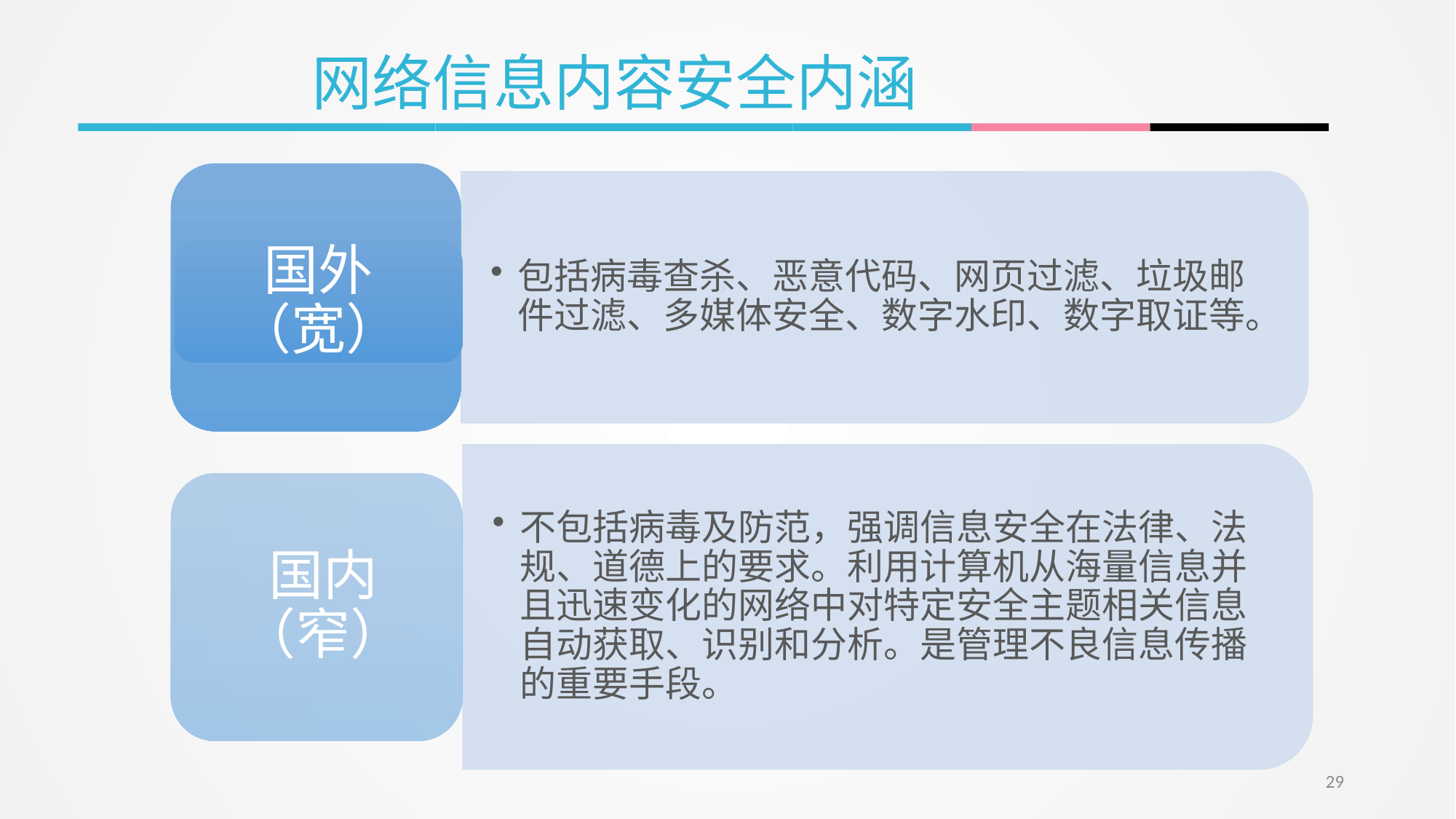

网络信息内容安全内涵

包括病毒查杀、恶意代码、网页过滤、垃圾邮件过滤、多媒体安全、数字水印、数字取证等。

不包括病毒及防范，强调信息安全在法律、法规、道德上的要求。利用计算机从海量信息并且迅速变化的网络中对特定安全主题相关信息自动获取、识别和分析。是管理不良信息传播的重要手段。
国内（窄）

国外（宽）
。

29